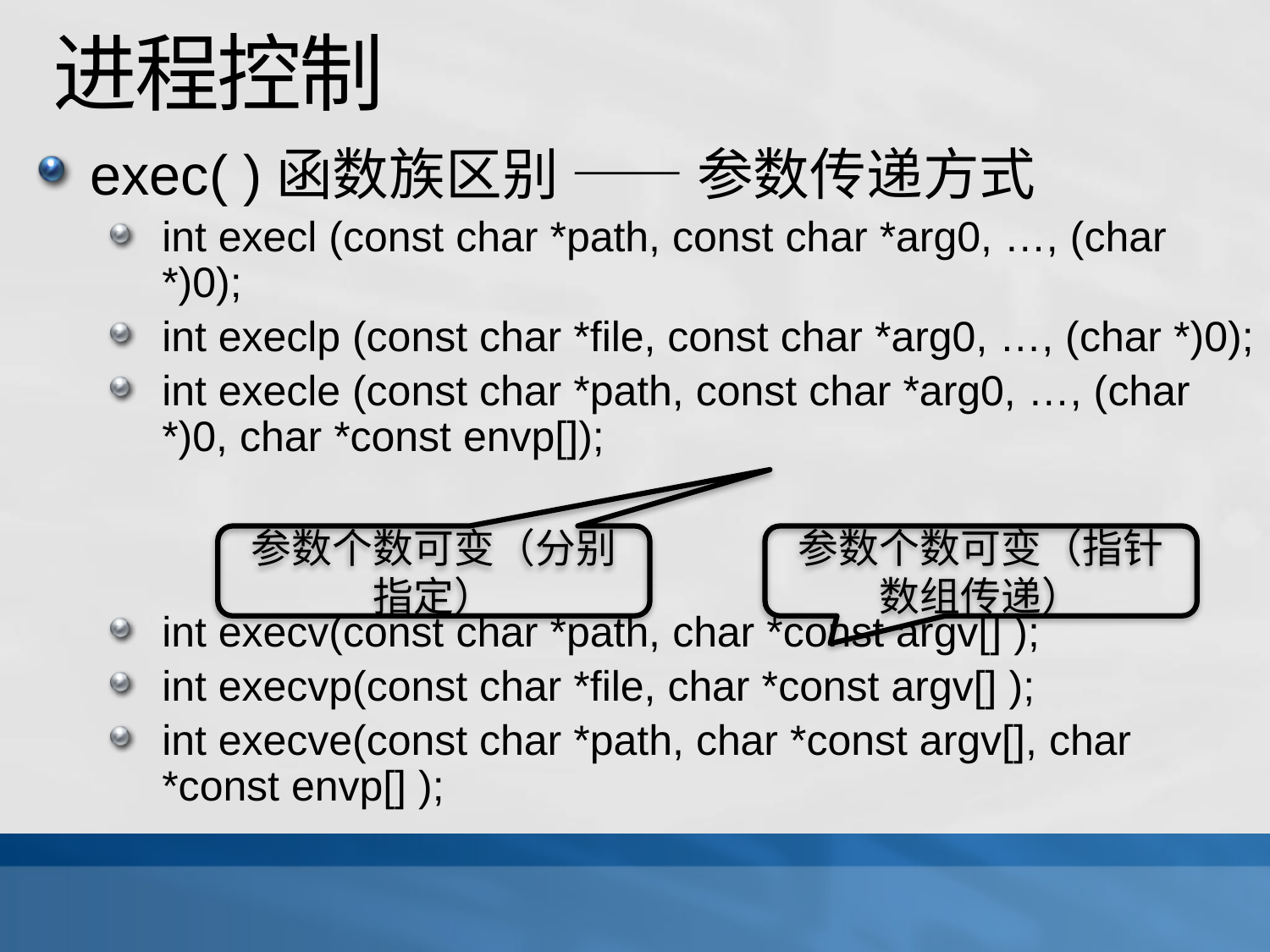

# 进程控制
exec( )函数族区别 —— 参数传递方式
int execl (const char *path, const char *arg0, …, (char *)0);
int execlp (const char *file, const char *arg0, …, (char *)0);
int execle (const char *path, const char *arg0, …, (char *)0, char *const envp[]);

int execv(const char *path, char *const argv[] );
int execvp(const char *file, char *const argv[] );
int execve(const char *path, char *const argv[], char *const envp[] );

参数个数可变（分别指定）
参数个数可变（指针数组传递）